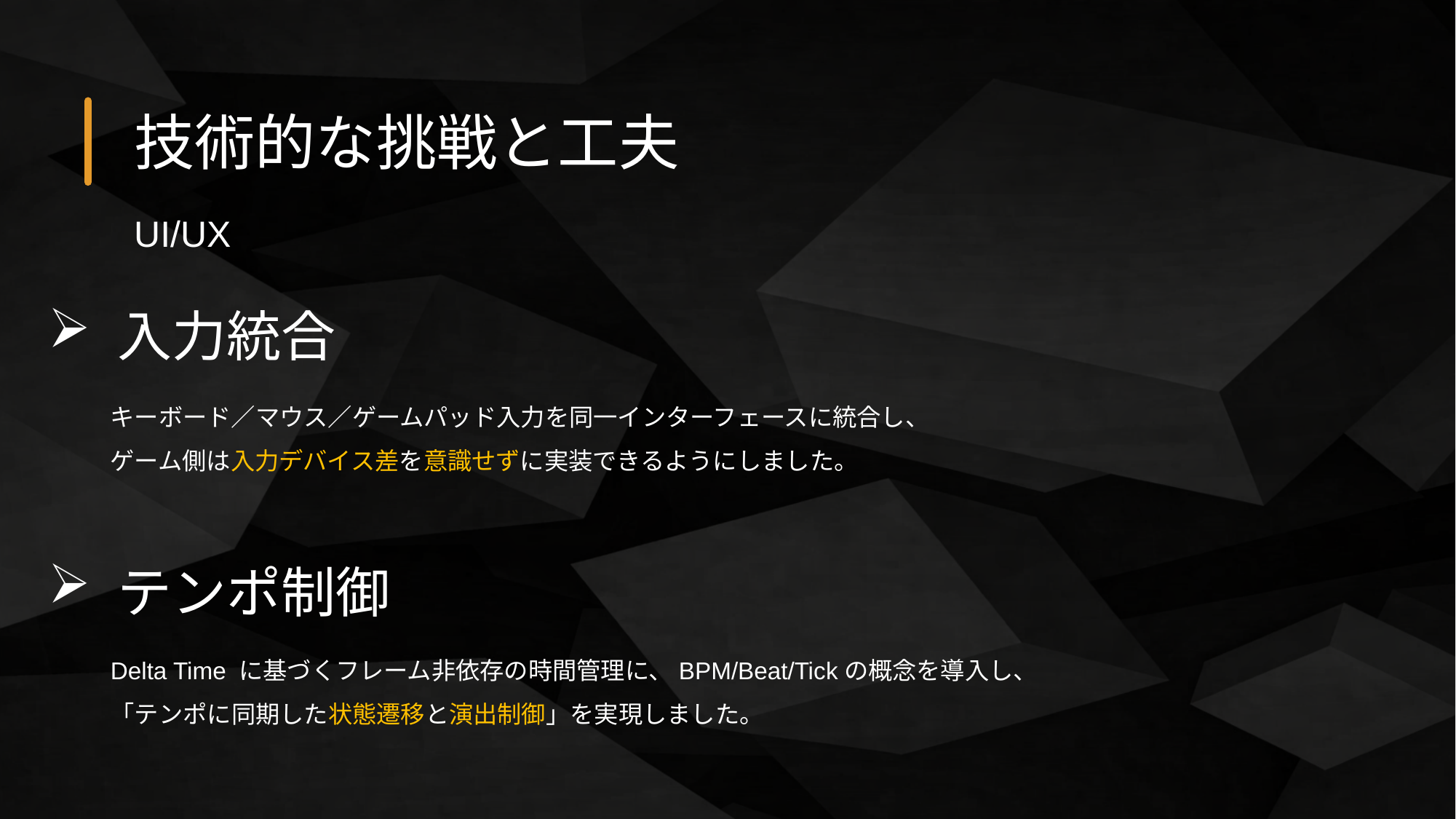

技術的な挑戦と工夫
UI/UX
 入力統合

キーボード／マウス／ゲームパッド入力を同一インターフェースに統合し、
ゲーム側は入力デバイス差を意識せずに実装できるようにしました。
 テンポ制御

Delta Time に基づくフレーム非依存の時間管理に、BPM/Beat/Tickの概念を導入し、
「テンポに同期した状態遷移と演出制御」を実現しました。